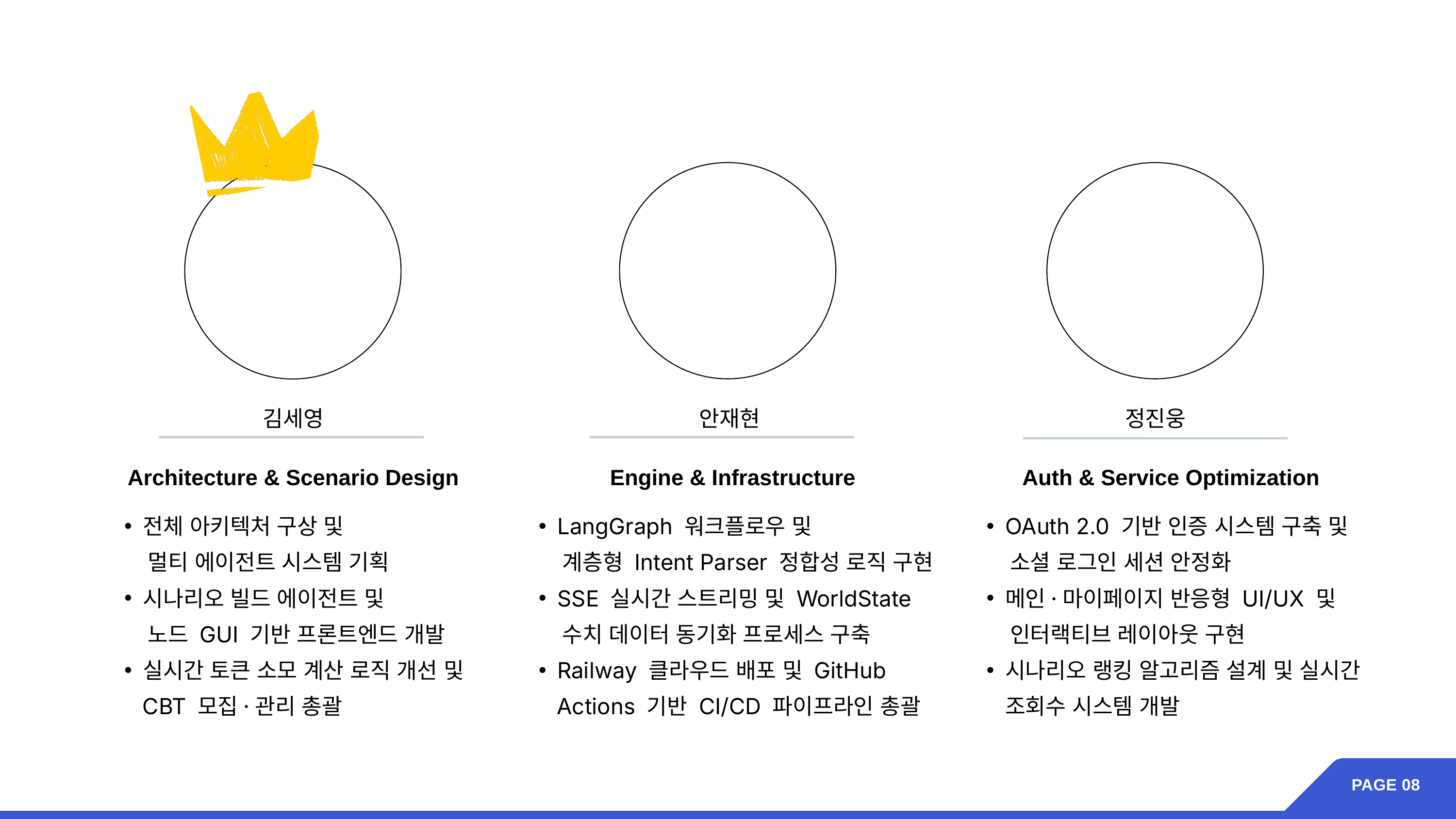

김세영
정진웅
안재현

Architecture & Scenario Design

전체 아키텍처 구상 및
      멀티 에이전트 시스템 기획
시나리오 빌드 에이전트 및
      노드 GUI 기반 프론트엔드 개발
실시간 토큰 소모 계산 로직 개선 및
      CBT 모집·관리 총괄
 Engine & Infrastructure

LangGraph 워크플로우 및
      계층형 Intent Parser 정합성 로직 구현
SSE 실시간 스트리밍 및 WorldState
      수치 데이터 동기화 프로세스 구축
Railway 클라우드 배포 및 GitHub
      Actions 기반 CI/CD 파이프라인 총괄
Auth & Service Optimization

OAuth 2.0 기반 인증 시스템 구축 및
      소셜 로그인 세션 안정화
메인·마이페이지 반응형 UI/UX 및
      인터랙티브 레이아웃 구현
시나리오 랭킹 알고리즘 설계 및 실시간 조회수 시스템 개발

PAGE 08